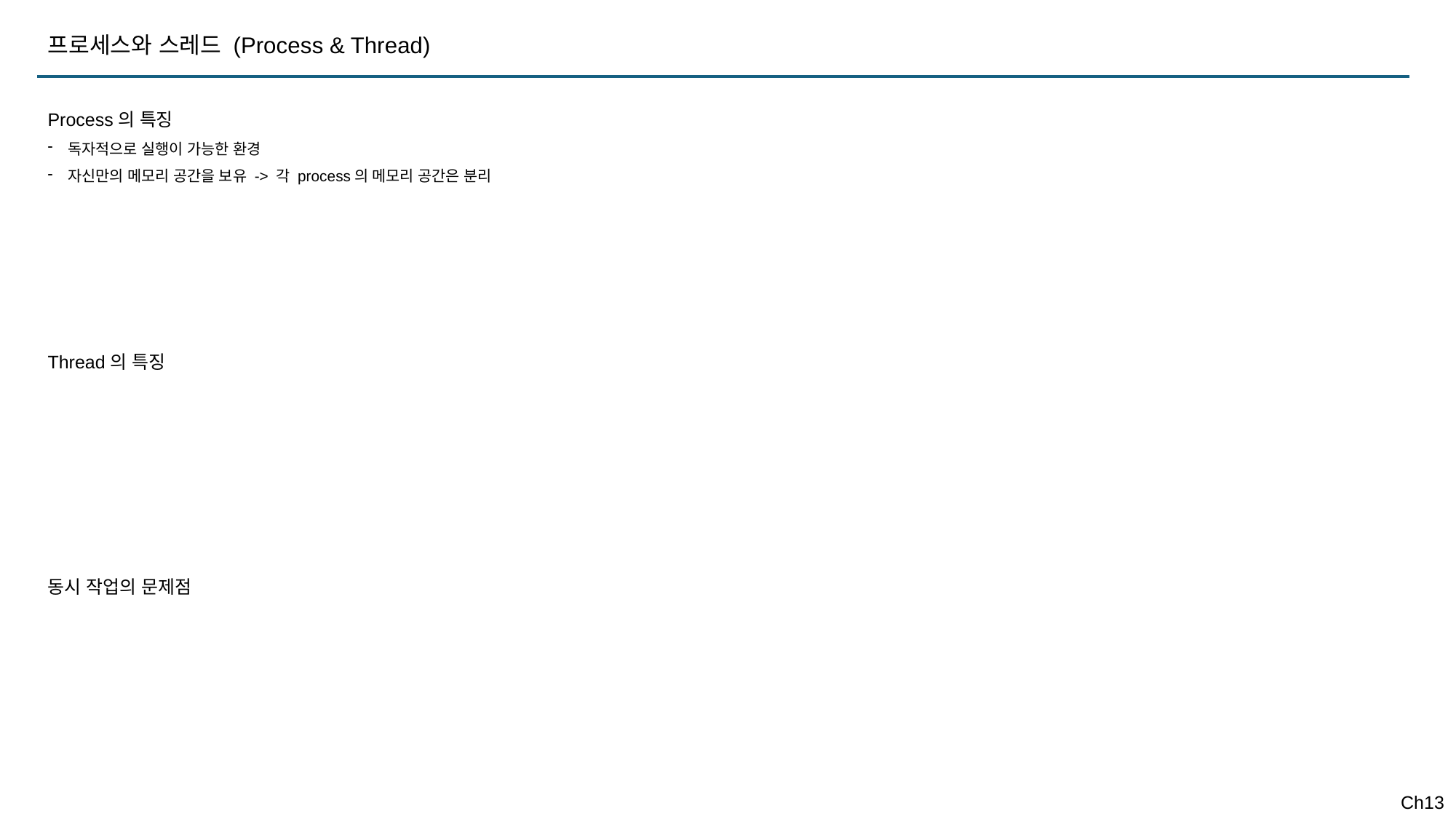

프로세스와 스레드 (Process & Thread)
Process의 특징
독자적으로 실행이 가능한 환경
자신만의 메모리 공간을 보유 -> 각 process의 메모리 공간은 분리
Thread의 특징

동시 작업의 문제점

Ch13